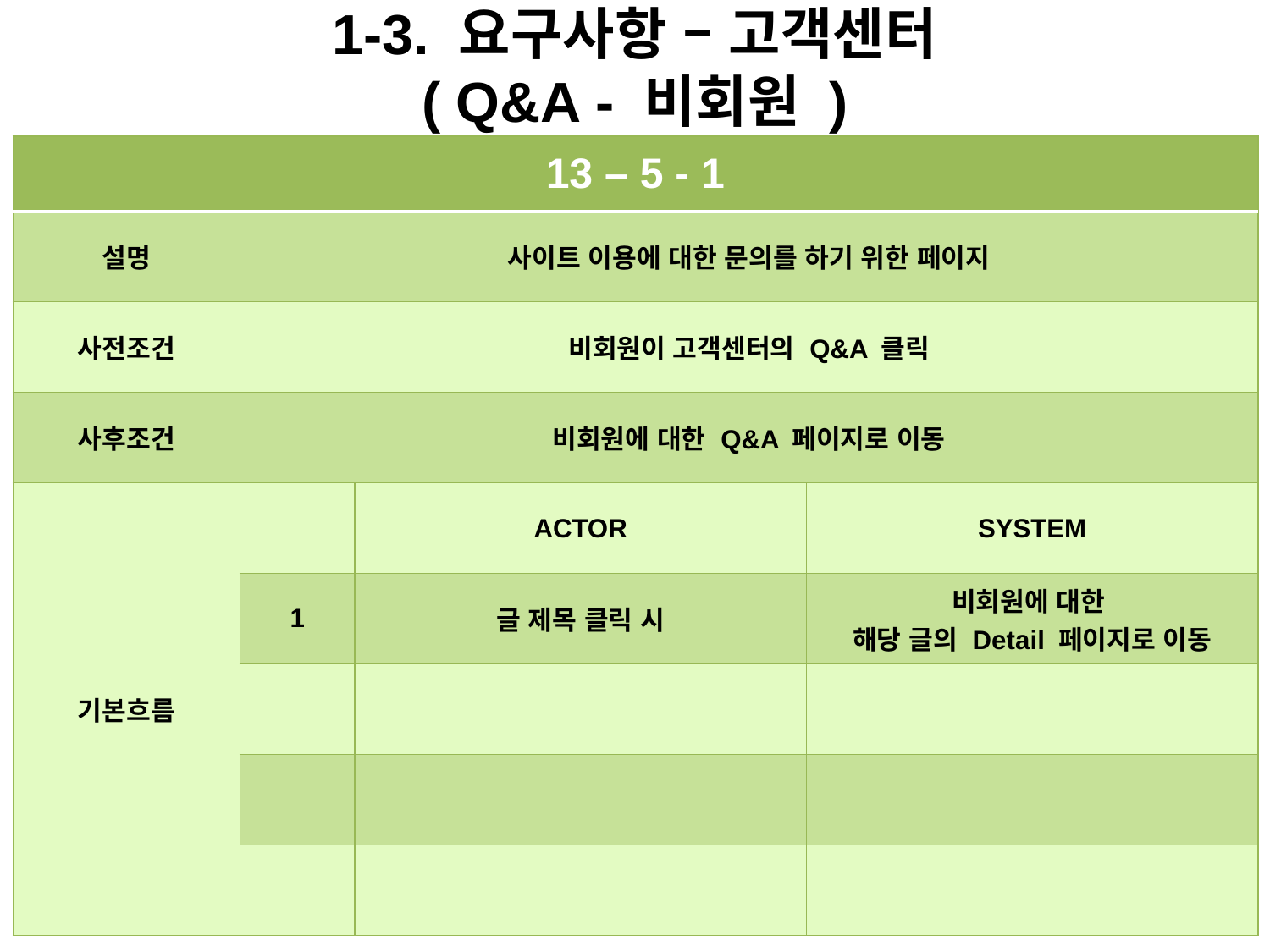

# 1-3. 요구사항 – 고객센터 ( Q&A - 비회원 )
| 13 – 5 - 1 |  |  |  |
| --- | --- | --- | --- |
| 설명 | 사이트 이용에 대한 문의를 하기 위한 페이지 |  |  |
| 사전조건 | 비회원이 고객센터의 Q&A 클릭 |  |  |
| 사후조건 | 비회원에 대한 Q&A 페이지로 이동 |  |  |
| 기본흐름 |  | ACTOR | SYSTEM |
|  | 1 | 글 제목 클릭 시 | 비회원에 대한 해당 글의 Detail 페이지로 이동 |
|  |  |  |  |
|  |  |  |  |
|  |  |  |  |